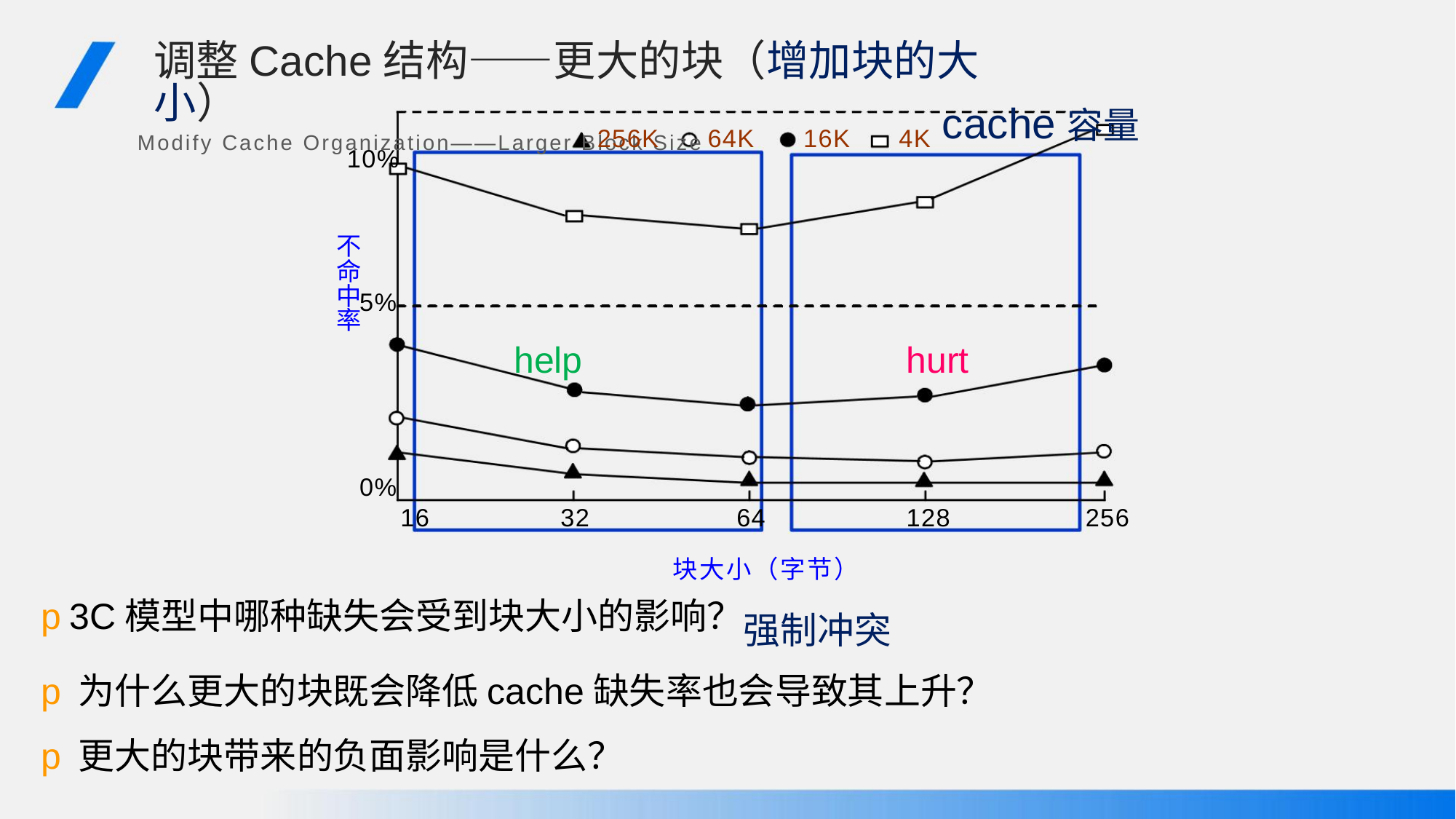

调整Cache结构——更大的块（增加块的大小）
Modify Cache Organization——Larger Block Size
10%
cache容量
256K 64K 16K 4K
不
命
中
5%
率
help
hurt
0%
16
32
64
128
256
块大小（字节）
p3C模型中哪种缺失会受到块大小的影响？强制冲突
p为什么更大的块既会降低cache缺失率也会导致其上升？
p更大的块带来的负面影响是什么？